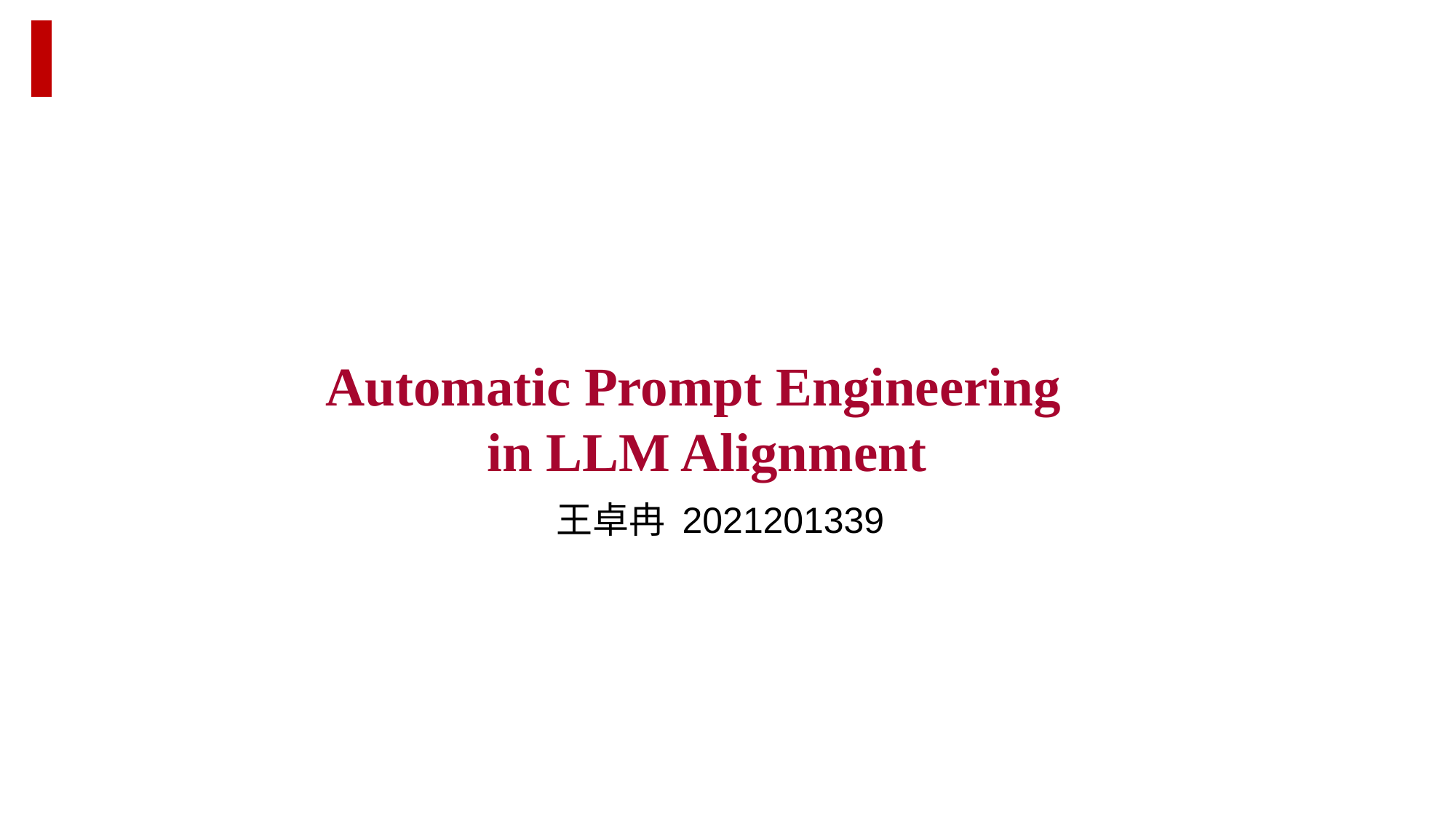

Automatic Prompt Engineering
 in LLM Alignment
王卓冉 2021201339